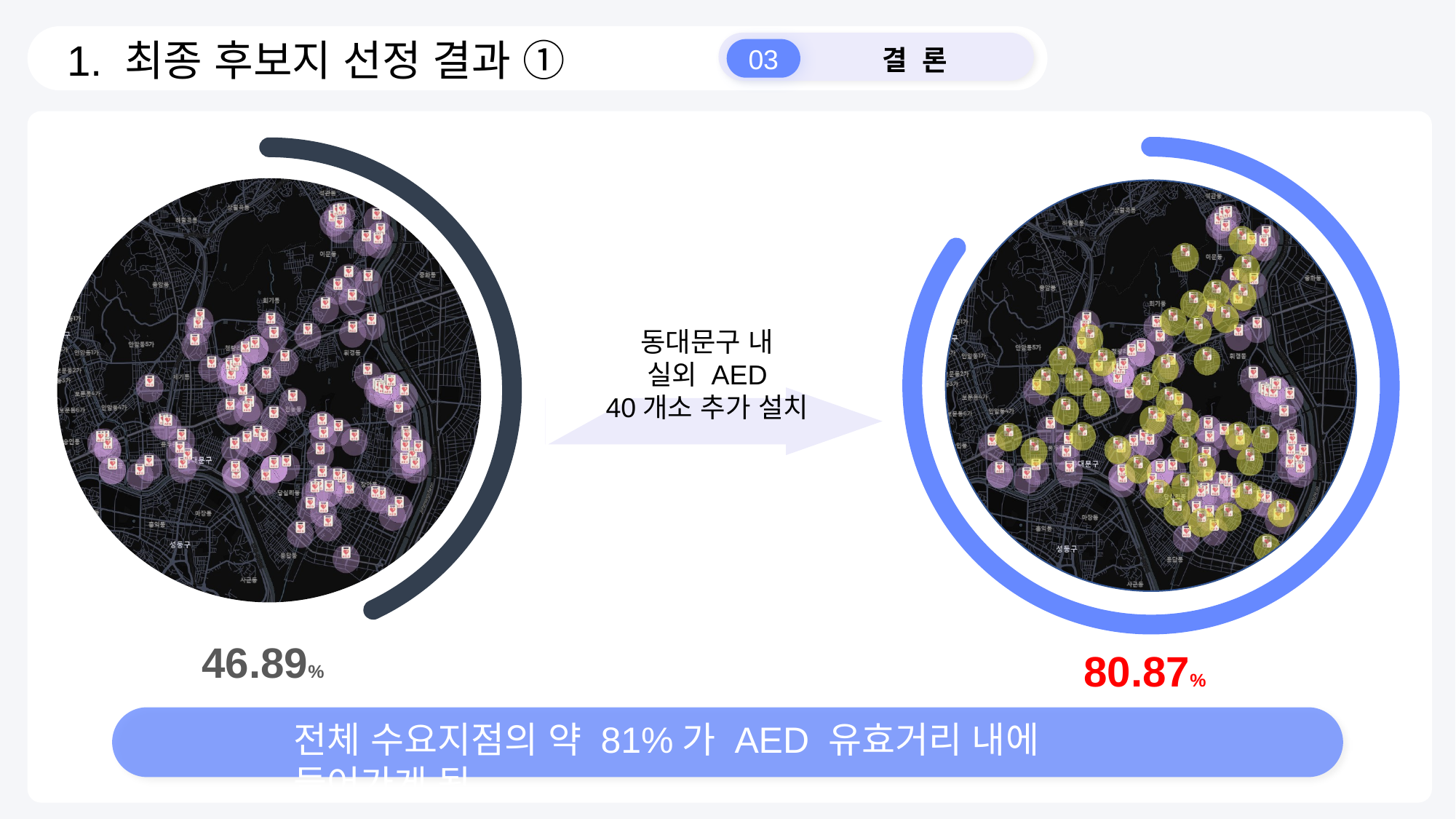

1. 최종 후보지 선정 결과 ①
03
결  론

동대문구 내
실외 AED
40개소 추가 설치

46.89%
80.87%

전체 수요지점의 약 81%가 AED 유효거리 내에 들어가게 됨